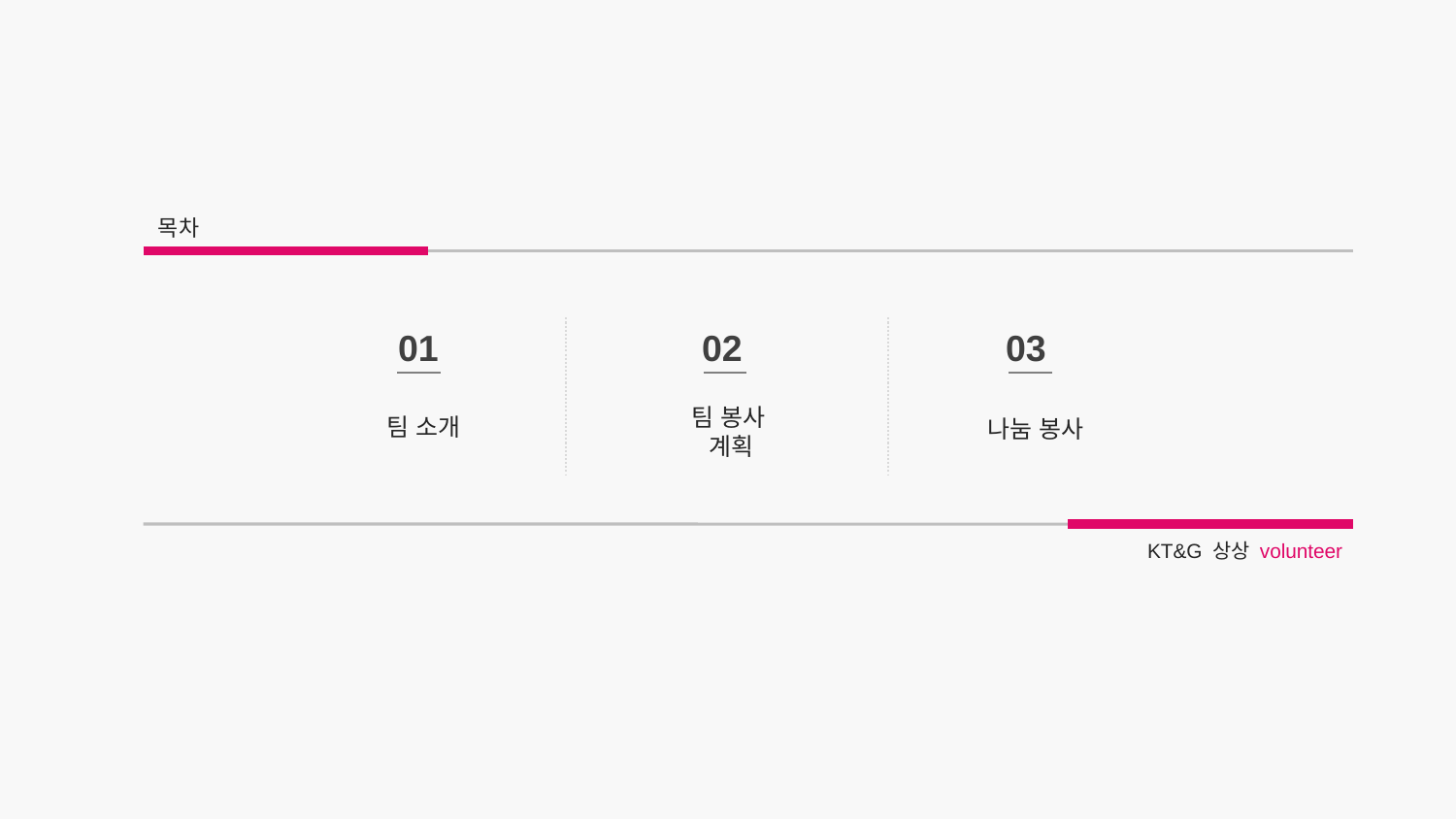

목차
01
02
03
팀 봉사
계획
팀 소개
나눔 봉사
KT&G 상상 volunteer